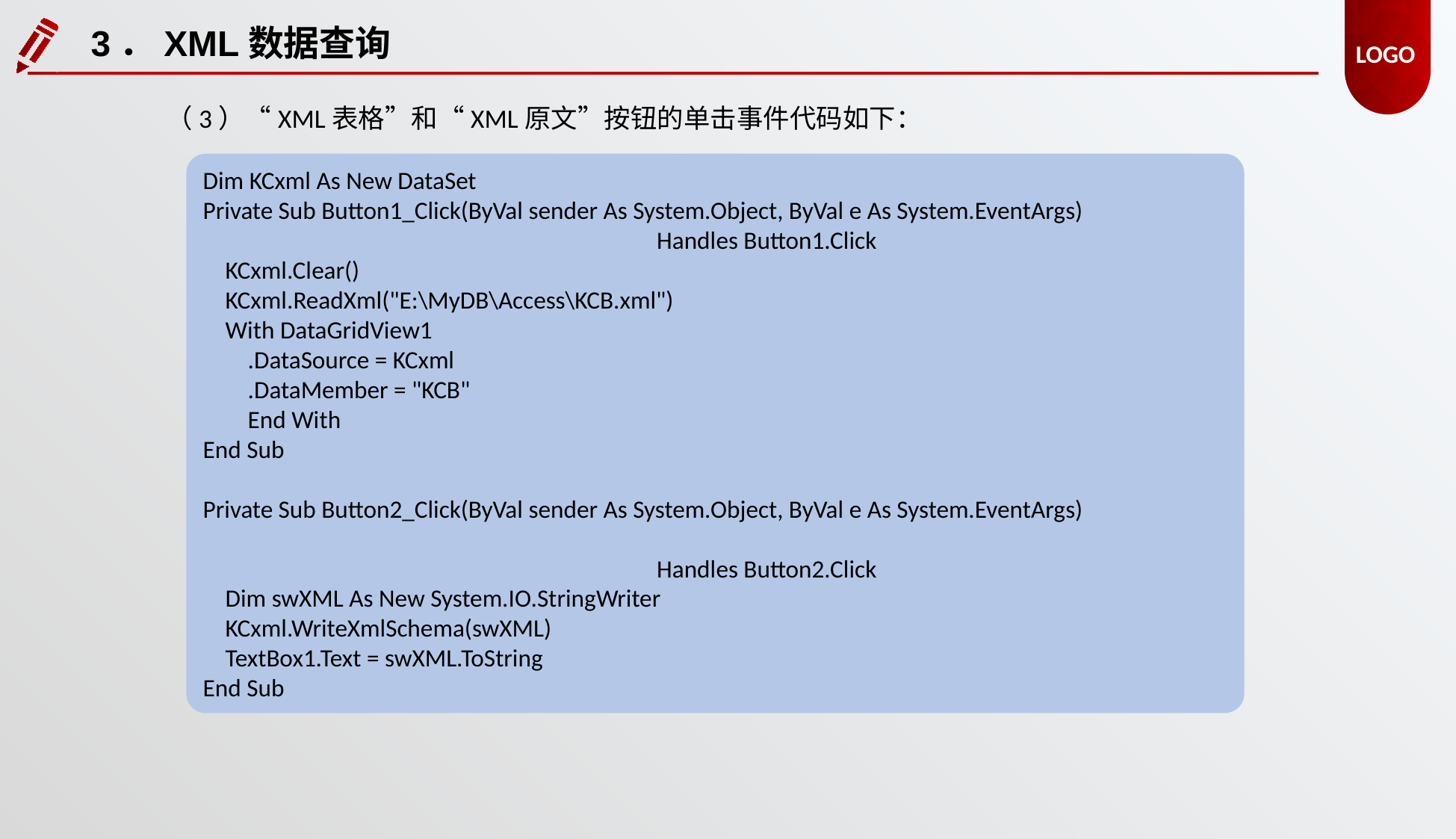

3．XML数据查询
（3）“XML表格”和“XML原文”按钮的单击事件代码如下：
Dim KCxml As New DataSet
Private Sub Button1_Click(ByVal sender As System.Object, ByVal e As System.EventArgs)
				 Handles Button1.Click
    KCxml.Clear()
    KCxml.ReadXml("E:\MyDB\Access\KCB.xml")
    With DataGridView1
        .DataSource = KCxml
        .DataMember = "KCB"
        End With
End Sub

Private Sub Button2_Click(ByVal sender As System.Object, ByVal e As System.EventArgs)
													 Handles Button2.Click
    Dim swXML As New System.IO.StringWriter
    KCxml.WriteXmlSchema(swXML)
    TextBox1.Text = swXML.ToString
End Sub